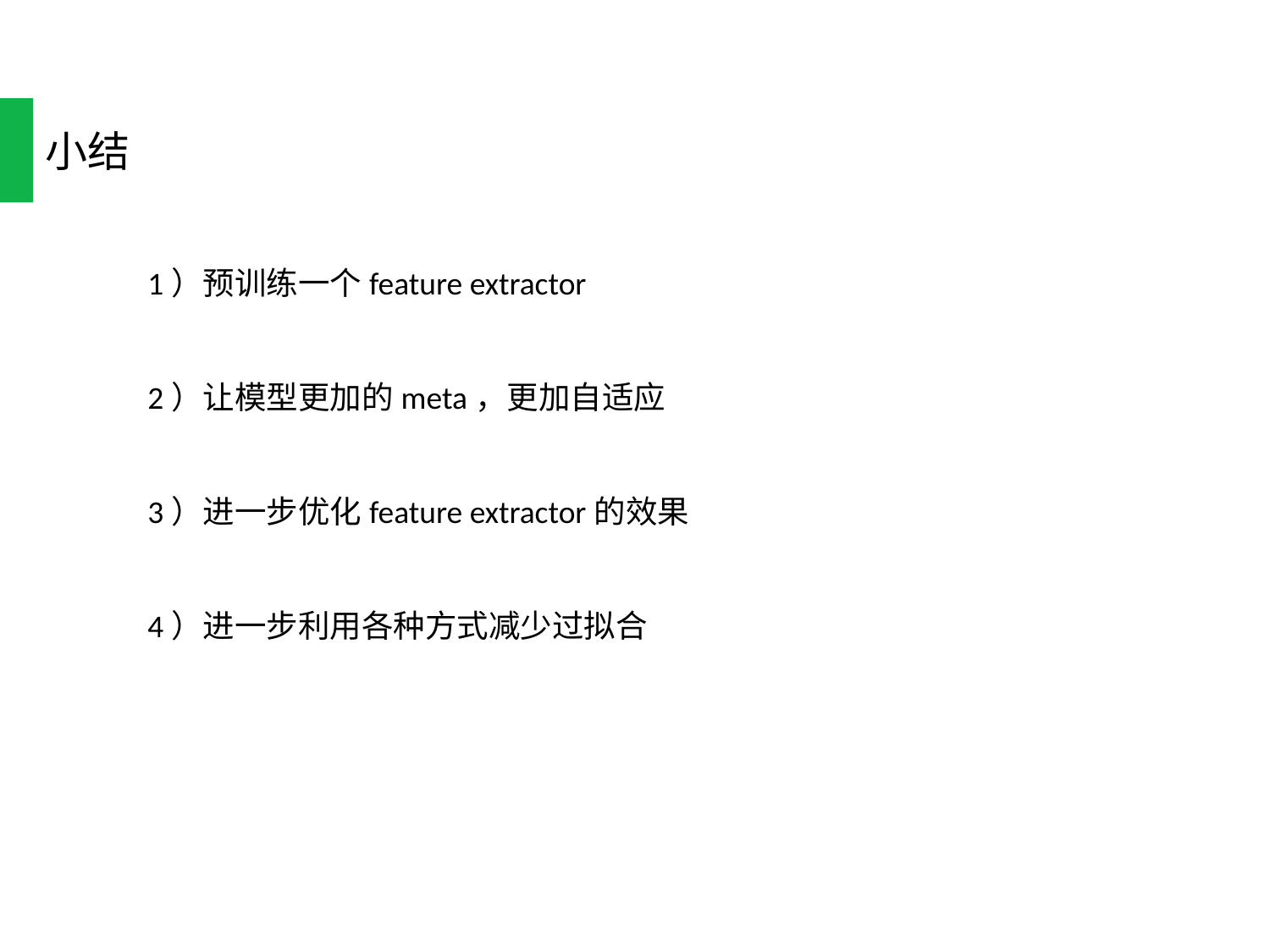

小结
1）预训练一个feature extractor

2）让模型更加的meta，更加自适应

3）进一步优化feature extractor的效果

4）进一步利用各种方式减少过拟合